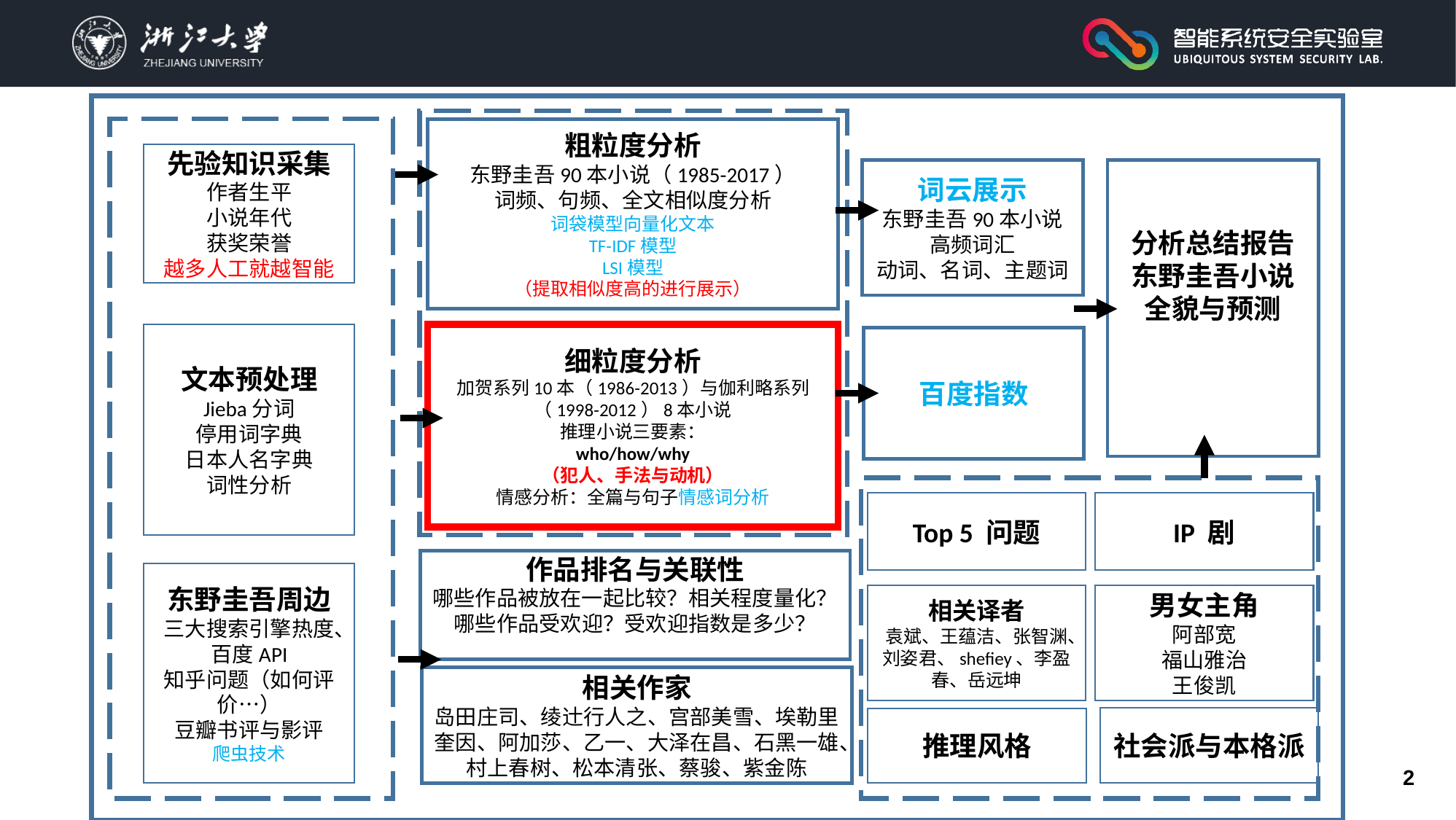

粗粒度分析
东野圭吾90本小说（1985-2017）
词频、句频、全文相似度分析
词袋模型向量化文本
TF-IDF模型
LSI模型
（提取相似度高的进行展示）
先验知识采集
作者生平
小说年代
获奖荣誉
越多人工就越智能
词云展示
东野圭吾90本小说高频词汇
动词、名词、主题词
分析总结报告
东野圭吾小说全貌与预测

细粒度分析
加贺系列10本（1986-2013）与伽利略系列（1998-2012）8本小说
推理小说三要素：
who/how/why
（犯人、手法与动机）
情感分析：全篇与句子情感词分析
文本预处理
Jieba分词
停用词字典
日本人名字典
词性分析
百度指数

Top 5 问题
IP 剧
作品排名与关联性
哪些作品被放在一起比较？相关程度量化？
哪些作品受欢迎？受欢迎指数是多少？

东野圭吾周边
三大搜索引擎热度、百度API
知乎问题（如何评价…）
豆瓣书评与影评
爬虫技术
男女主角
阿部宽
福山雅治
王俊凯
相关译者
袁斌、王蕴洁、张智渊、刘姿君、shefiey、李盈春、岳远坤
相关作家
岛田庄司、绫辻行人之、宫部美雪、埃勒里奎因、阿加莎、乙一、大泽在昌、石黑一雄、村上春树、松本清张、蔡骏、紫金陈
社会派与本格派
推理风格
2